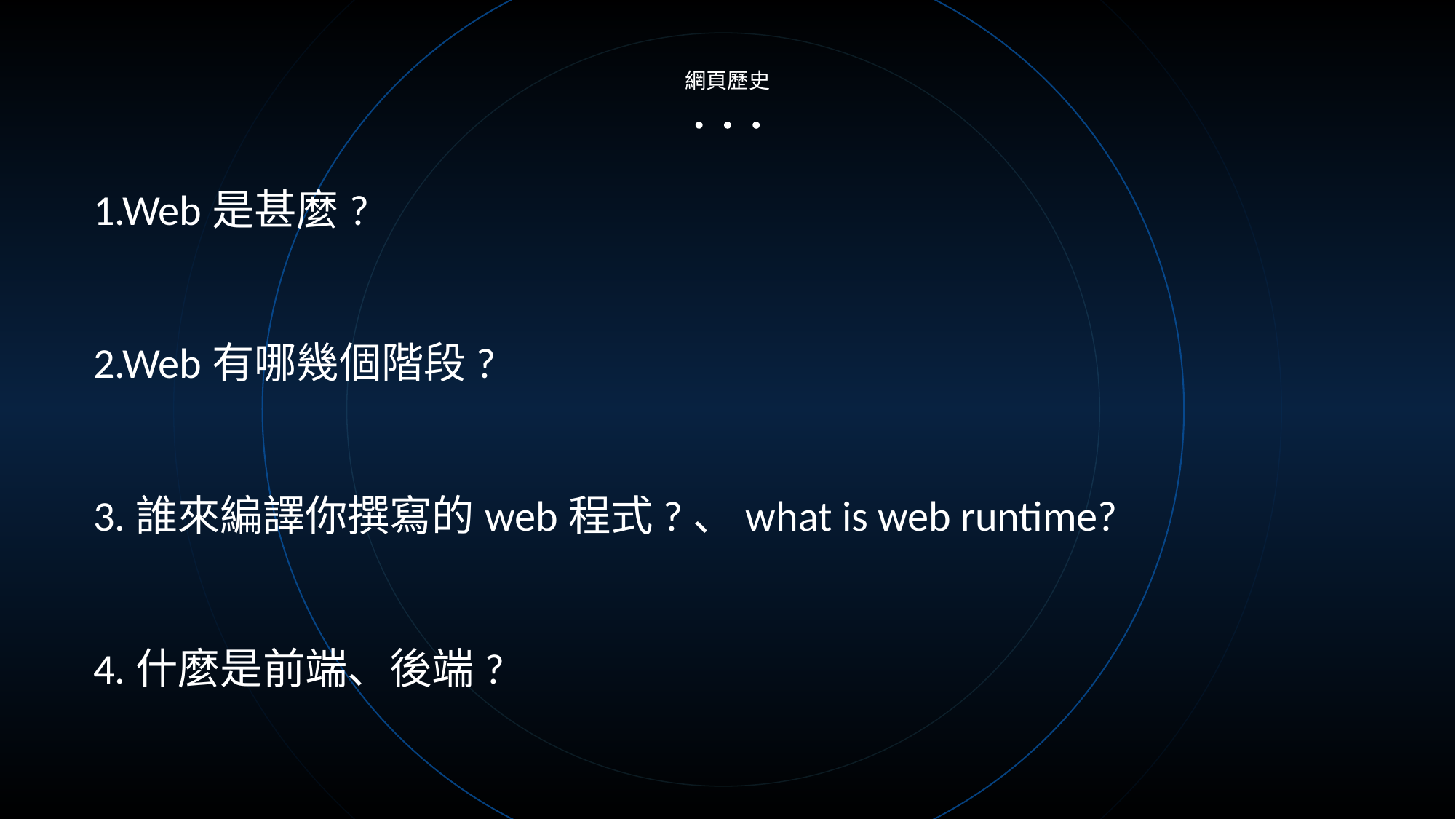

網頁歷史

1.Web是甚麼?

2.Web有哪幾個階段?

3.誰來編譯你撰寫的web程式?、what is web runtime?

4.什麼是前端、後端?